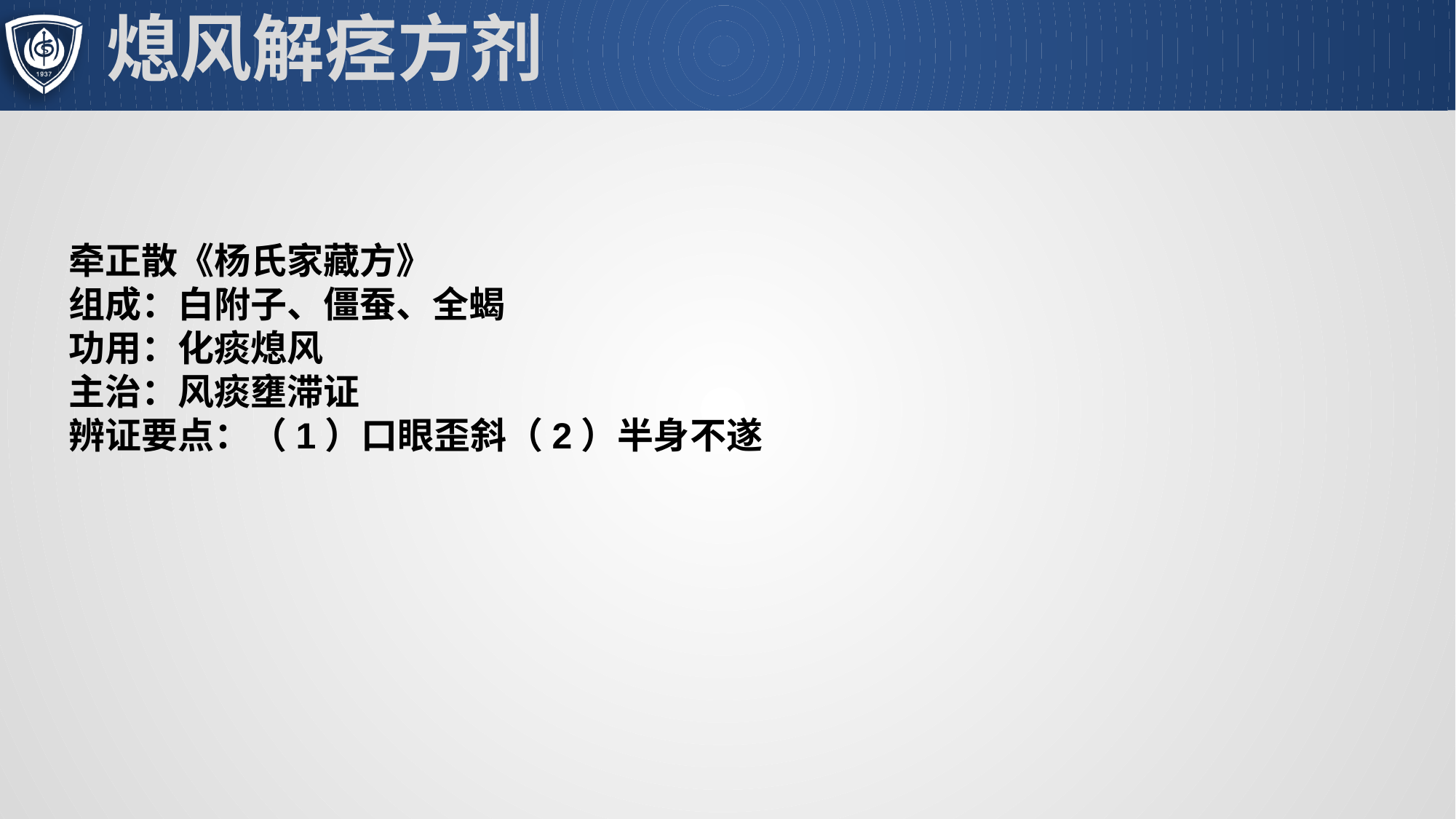

# 熄风解痉方剂
牵正散《杨氏家藏方》
组成：白附子、僵蚕、全蝎
功用：化痰熄风
主治：风痰壅滞证
辨证要点：（1）口眼歪斜（2）半身不遂